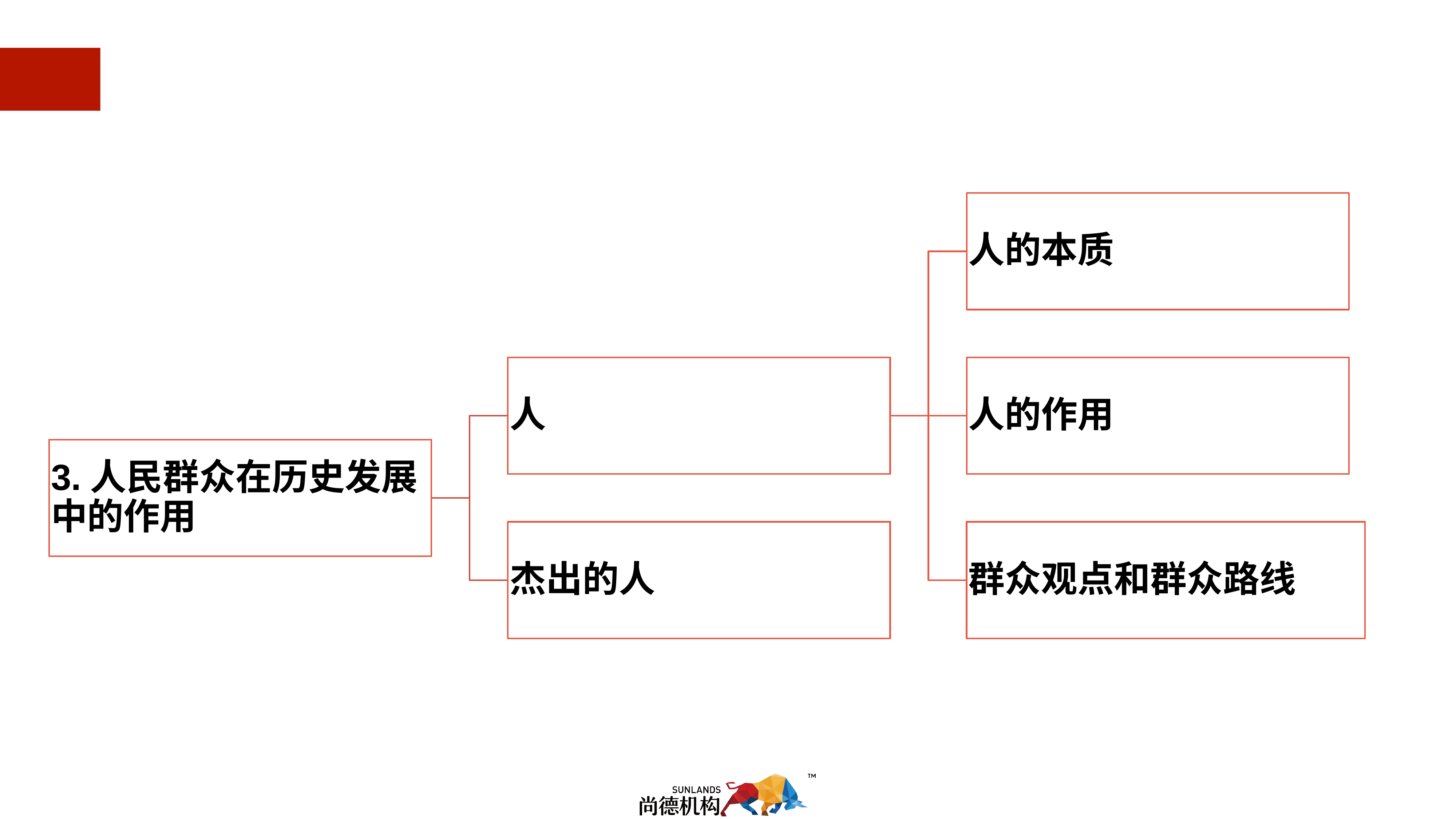

3.人民群众在历史发展中的作用
人
人的本质
人的作用
群众观点和群众路线
杰出的人